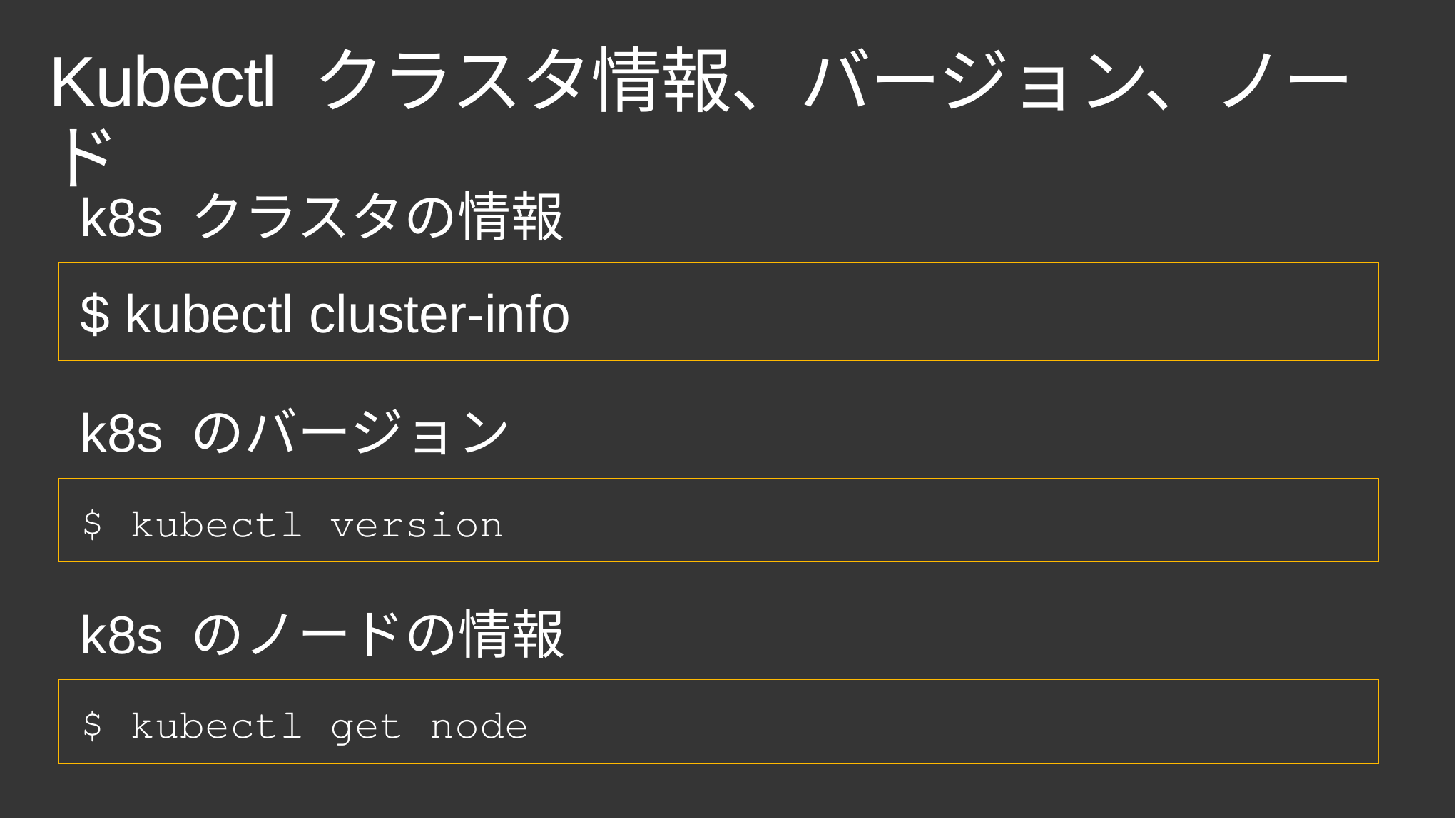

# Kubectl クラスタ情報、バージョン、ノード
k8s クラスタの情報
$ kubectl cluster-info
k8s のバージョン
$ kubectl version
k8s のノードの情報
$ kubectl get node